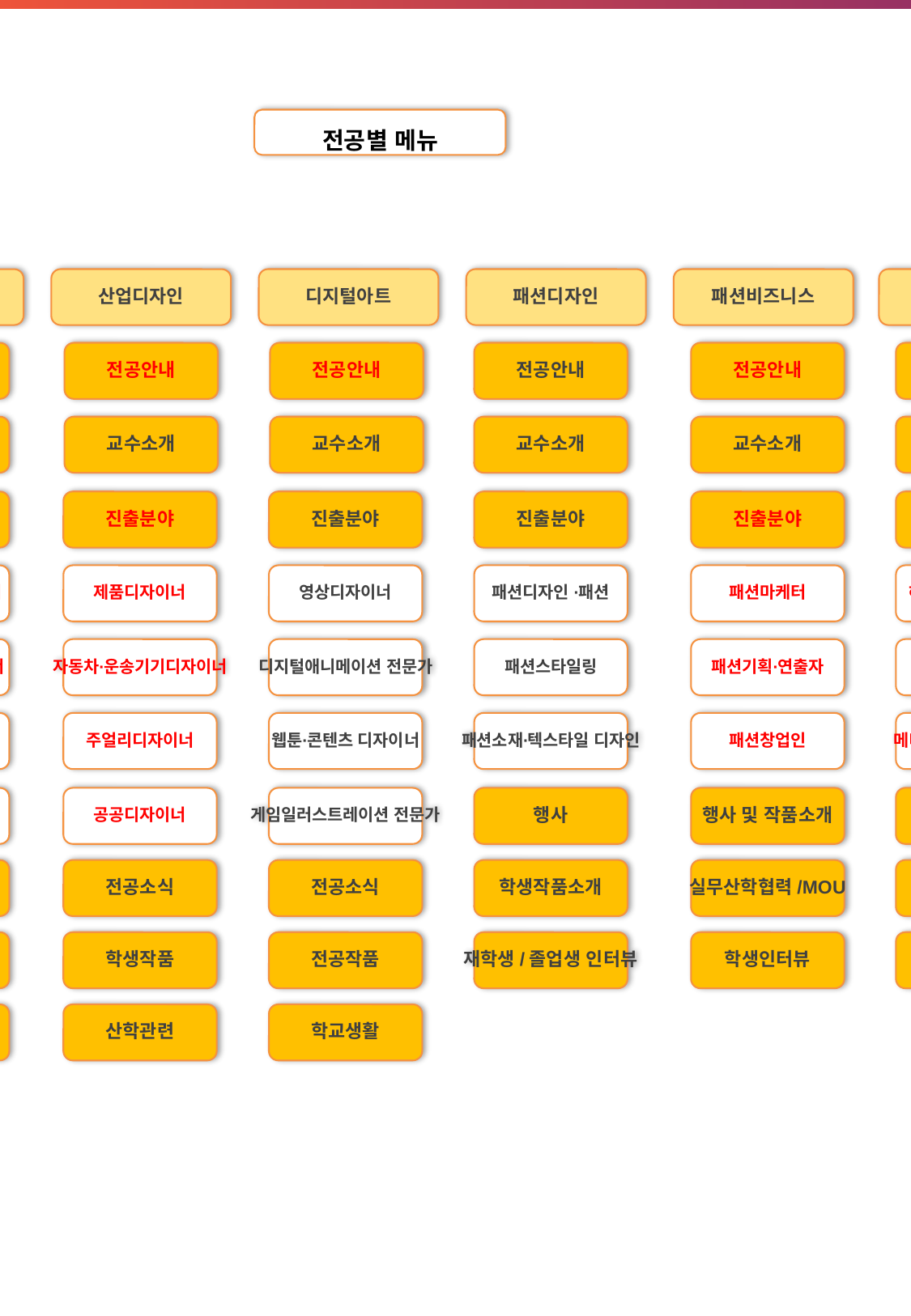

전공별 메뉴

실내디자인
시각디자인
산업디자인
디지털아트
패션디자인
패션비즈니스
미용학
미용학(ond-day)
전공안내
전공안내
전공안내
전공안내
전공안내
전공안내
전공안내
전공안내
교수소개
교수소개
교수소개
교수소개
교수소개
교수소개
교수소개
교수소개
진출분야
진출분야
진출분야
진출분야
진출분야
진출분야
진출분야
진출분야
인테리어디자이너
시각∙패키지디자이너
제품디자이너
영상디자이너
패션디자인 ∙패션
패션마케터
헤어 스타일리스트
헤어디자이너
가구디자이너
광고∙브랜드디자이너
자동차∙운송기기디자이너
디지털애니메이션 전문가
패션스타일링
패션기획∙연출자
뷰티 헬스케어
메이크업디자이너
공간미디어디자이너
일러스트레이터
주얼리디자이너
웹툰∙콘텐츠 디자이너
패션소재∙텍스타일 디자인
패션창업인
메디컬 뷰티고디네이트
네일디자이너
학과소식
웹UI∙UX디자이너
공공디자이너
게임일러스트레이션 전문가
행사
행사 및 작품소개
산학협력
피부디자이너
인터뷰
전공소식
전공소식
전공소식
학생작품소개
실무산학협력/MOU
갤러리
래쉬∙컨투어코디네이터
전공연계
전공작품
학생작품
전공작품
재학생/졸업생 인터뷰
학생인터뷰
행사
수업동영상
학교생활
산학관련
학교생활
갤러리
행사